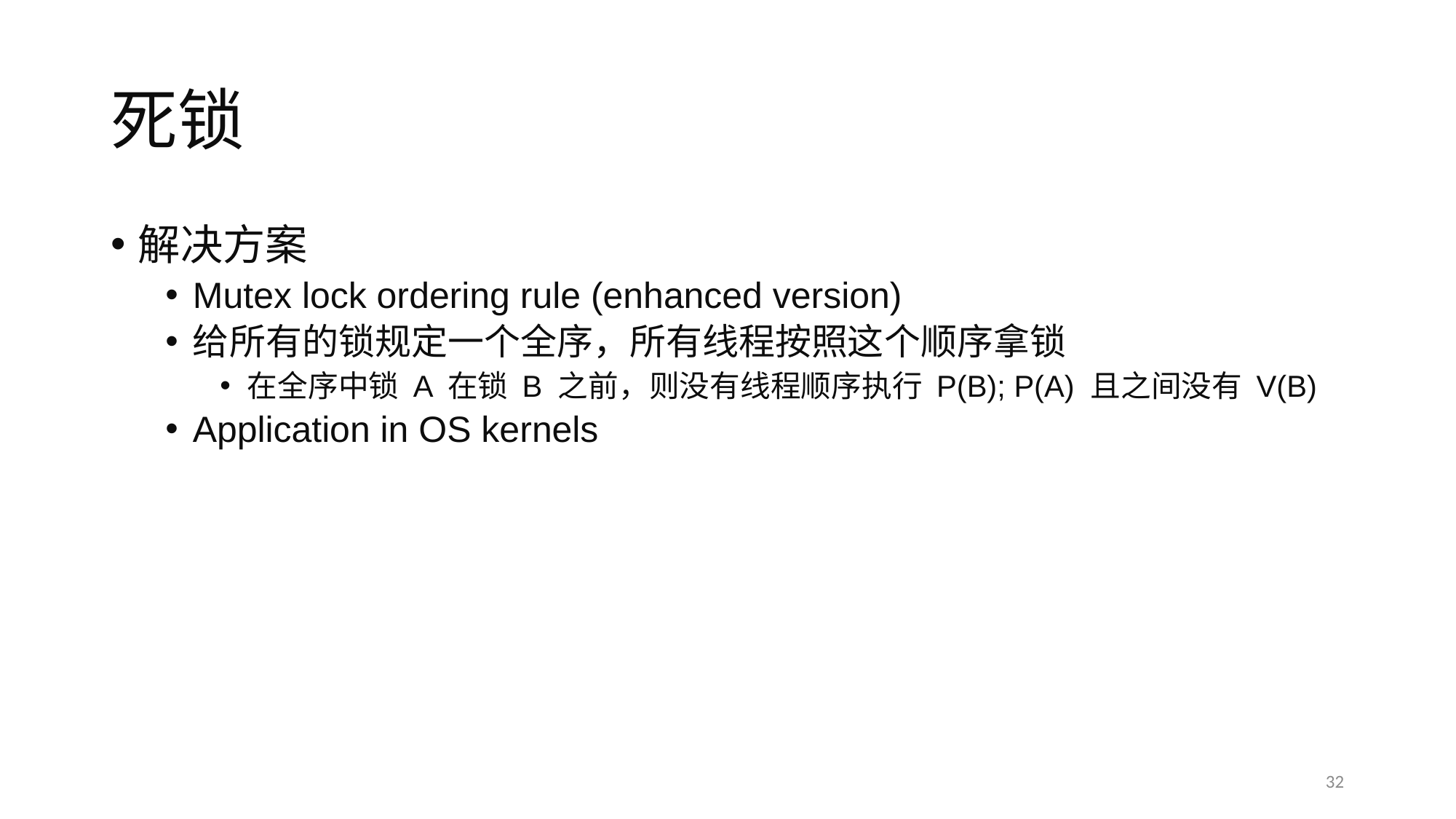

# 死锁
解决方案
Mutex lock ordering rule (enhanced version)
给所有的锁规定一个全序，所有线程按照这个顺序拿锁
在全序中锁 A 在锁 B 之前，则没有线程顺序执行 P(B); P(A) 且之间没有 V(B)
Application in OS kernels

32